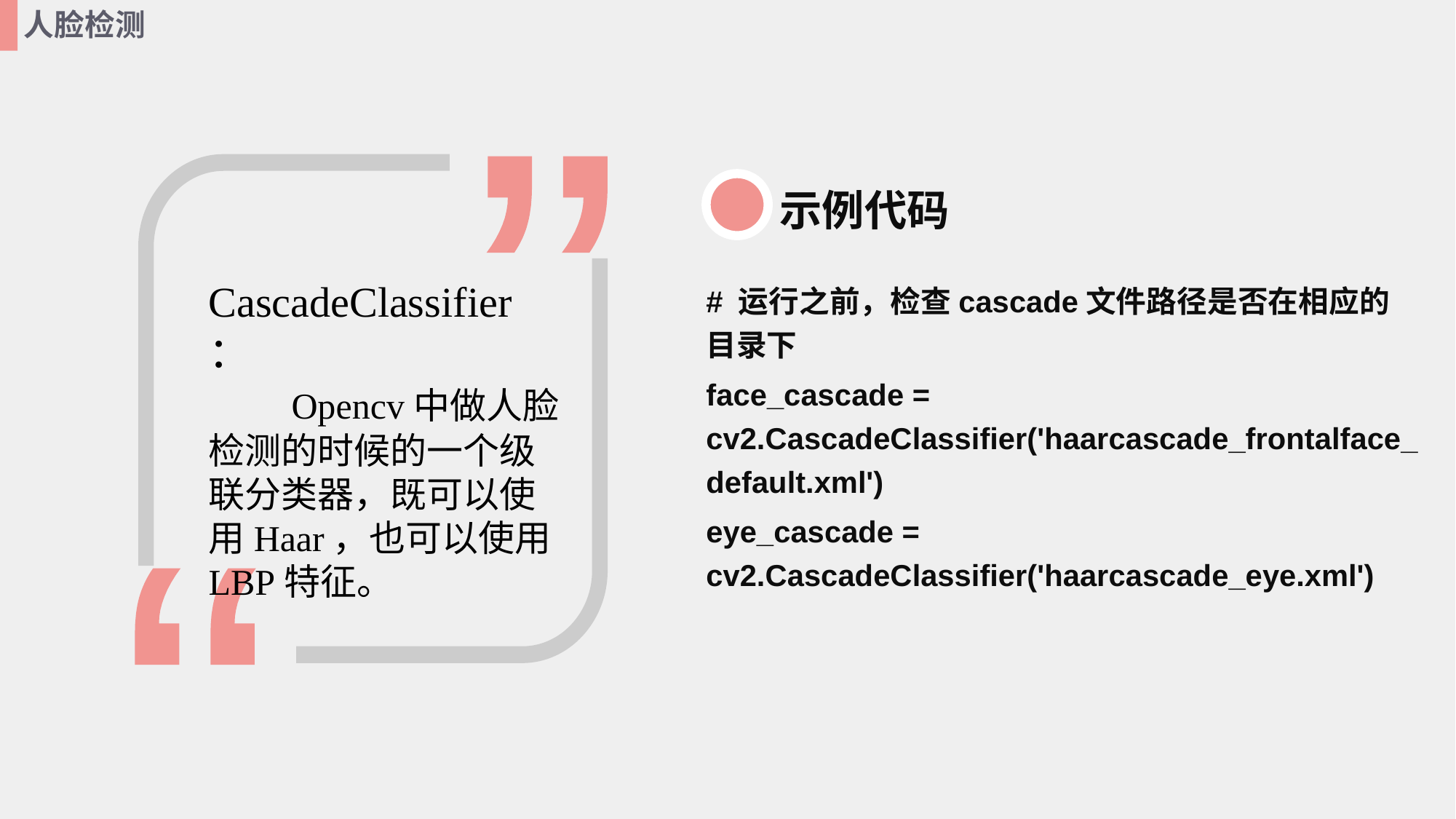

人脸检测

“

“
示例代码

CascadeClassifier：
        Opencv中做人脸检测的时候的一个级联分类器，既可以使用Haar，也可以使用LBP特征。
# 运行之前，检查cascade文件路径是否在相应的目录下
face_cascade = cv2.CascadeClassifier('haarcascade_frontalface_default.xml')
eye_cascade = cv2.CascadeClassifier('haarcascade_eye.xml')